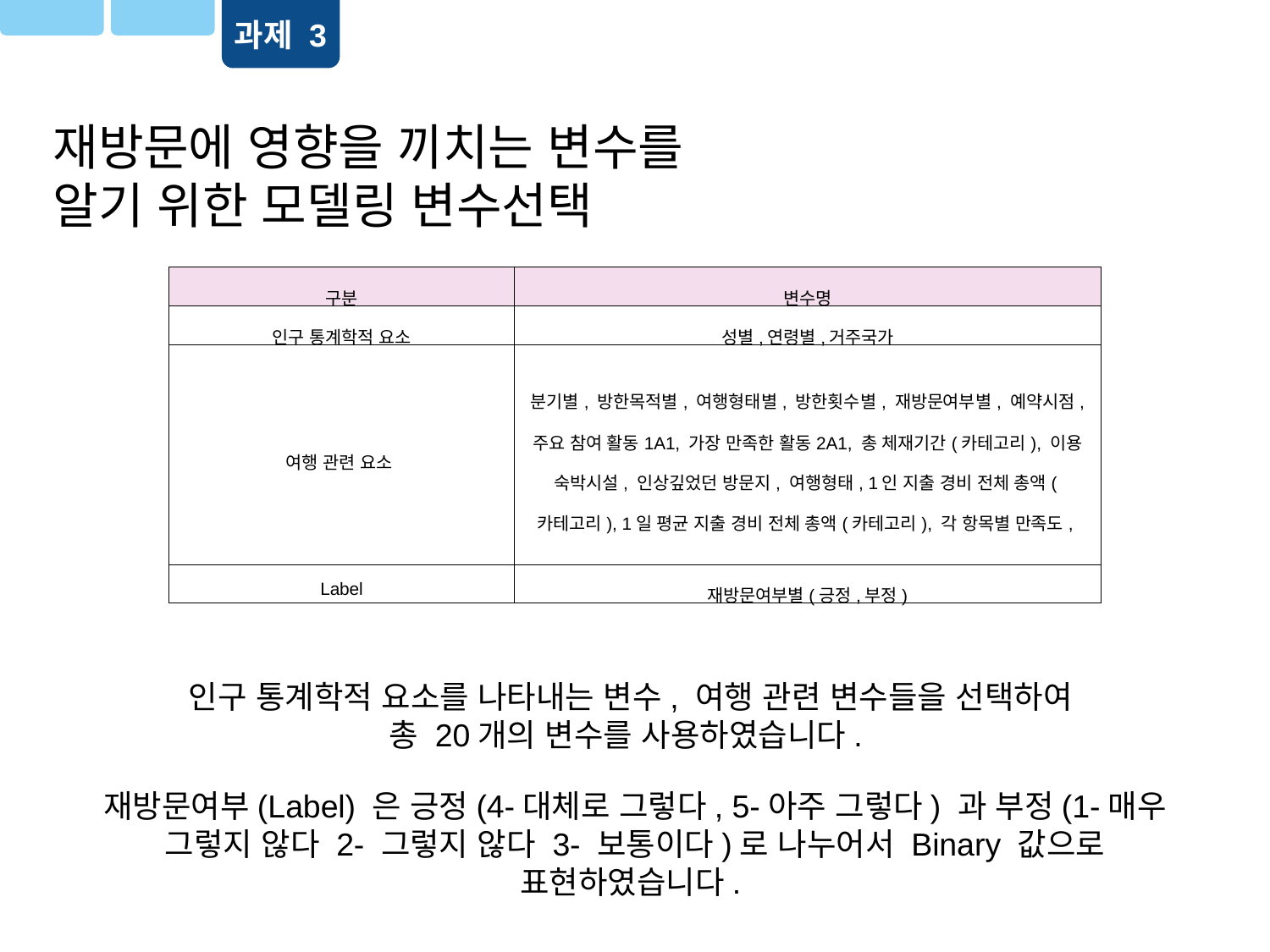

과제 3
재방문에 영향을 끼치는 변수를
알기 위한 모델링 변수선택

| 구분 | 변수명 |
| --- | --- |
| 인구 통계학적 요소 | 성별,연령별,거주국가 |
| 여행 관련 요소 | 분기별, 방한목적별, 여행형태별, 방한횟수별, 재방문여부별, 예약시점, 주요 참여 활동1A1, 가장 만족한 활동2A1, 총 체재기간(카테고리), 이용 숙박시설, 인상깊었던 방문지, 여행형태, 1인 지출 경비 전체 총액(카테고리), 1일 평균 지출 경비 전체 총액(카테고리), 각 항목별 만족도, |
| Label | 재방문여부별(긍정,부정) |
인구 통계학적 요소를 나타내는 변수, 여행 관련 변수들을 선택하여
총 20개의 변수를 사용하였습니다.
재방문여부(Label) 은 긍정(4-대체로 그렇다, 5-아주 그렇다) 과 부정(1-매우 그렇지 않다 2- 그렇지 않다 3- 보통이다)로 나누어서 Binary 값으로 표현하였습니다.